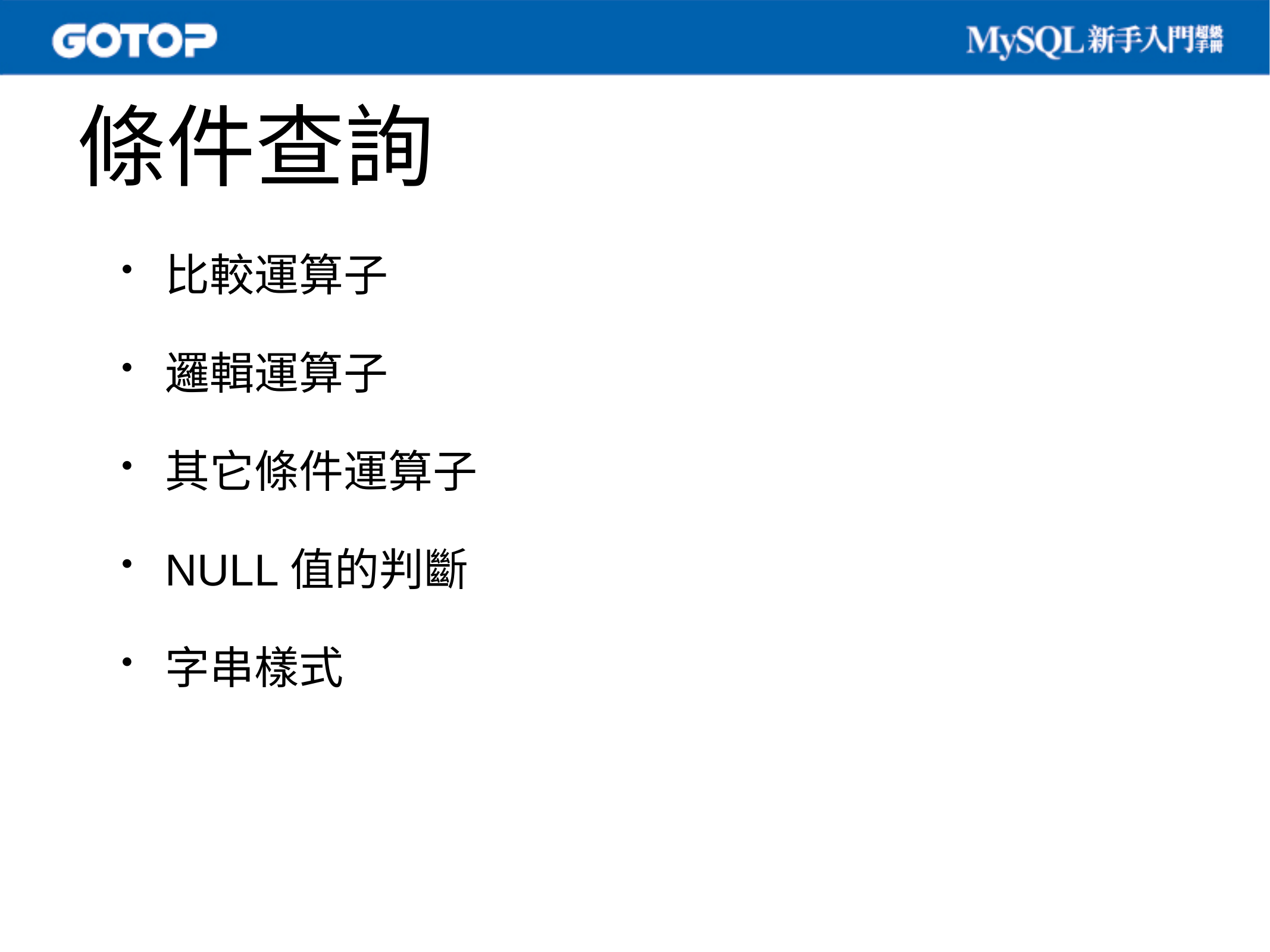

# 條件查詢
比較運算子
邏輯運算子
其它條件運算子
NULL值的判斷
字串樣式